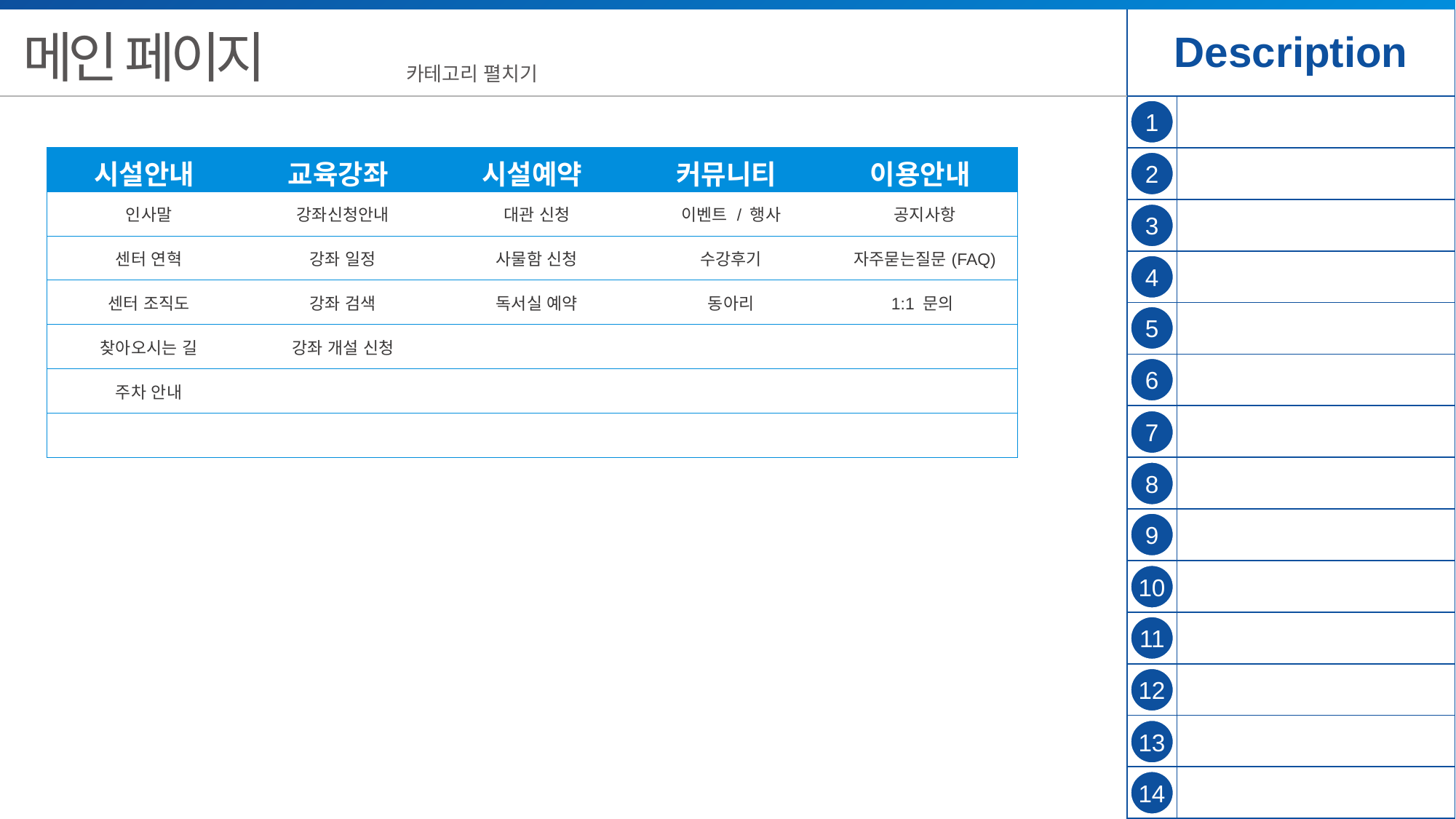

| Description |  |
| --- | --- |
|  |  |
|  |  |
|  |  |
|  |  |
|  |  |
|  |  |
|  |  |
|  |  |
|  |  |
|  |  |
|  |  |
|  |  |
|  |  |
|  |  |
메인 페이지
카테고리 펼치기
1
| 시설안내 | 교육강좌 | 시설예약 | 커뮤니티 | 이용안내 |
| --- | --- | --- | --- | --- |
| 인사말 | 강좌신청안내 | 대관 신청 | 이벤트 / 행사 | 공지사항 |
| 센터 연혁 | 강좌 일정 | 사물함 신청 | 수강후기 | 자주묻는질문(FAQ) |
| 센터 조직도 | 강좌 검색 | 독서실 예약 | 동아리 | 1:1 문의 |
| 찾아오시는 길 | 강좌 개설 신청 |  |  |  |
| 주차 안내 |  |  |  |  |
|  |  |  |  |  |
2
3
4
5
6
7
8
9
10
11
12
13
14